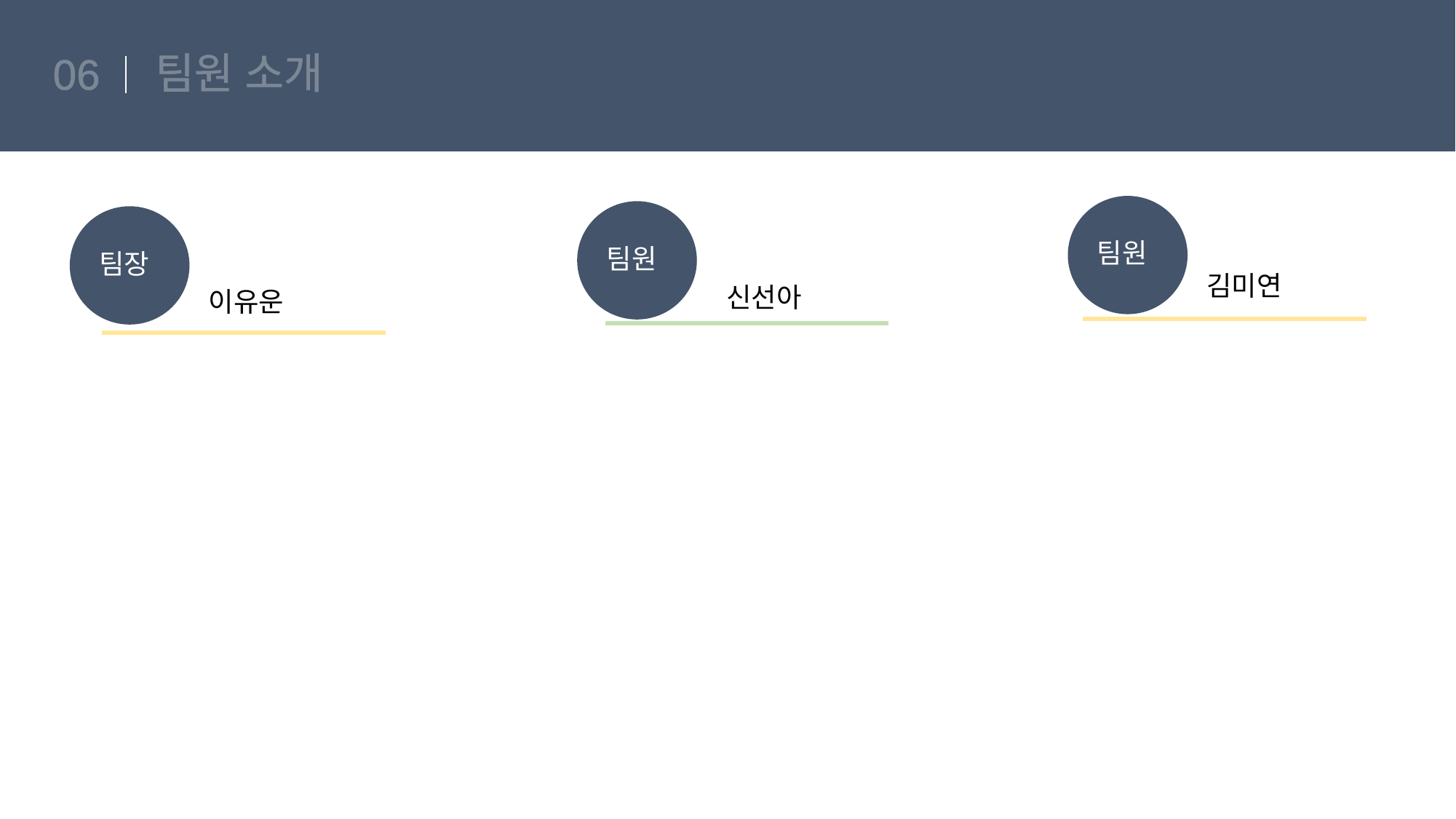

# 팀원 소개
06

팀원
팀원
팀장
김미연
신선아
이유운